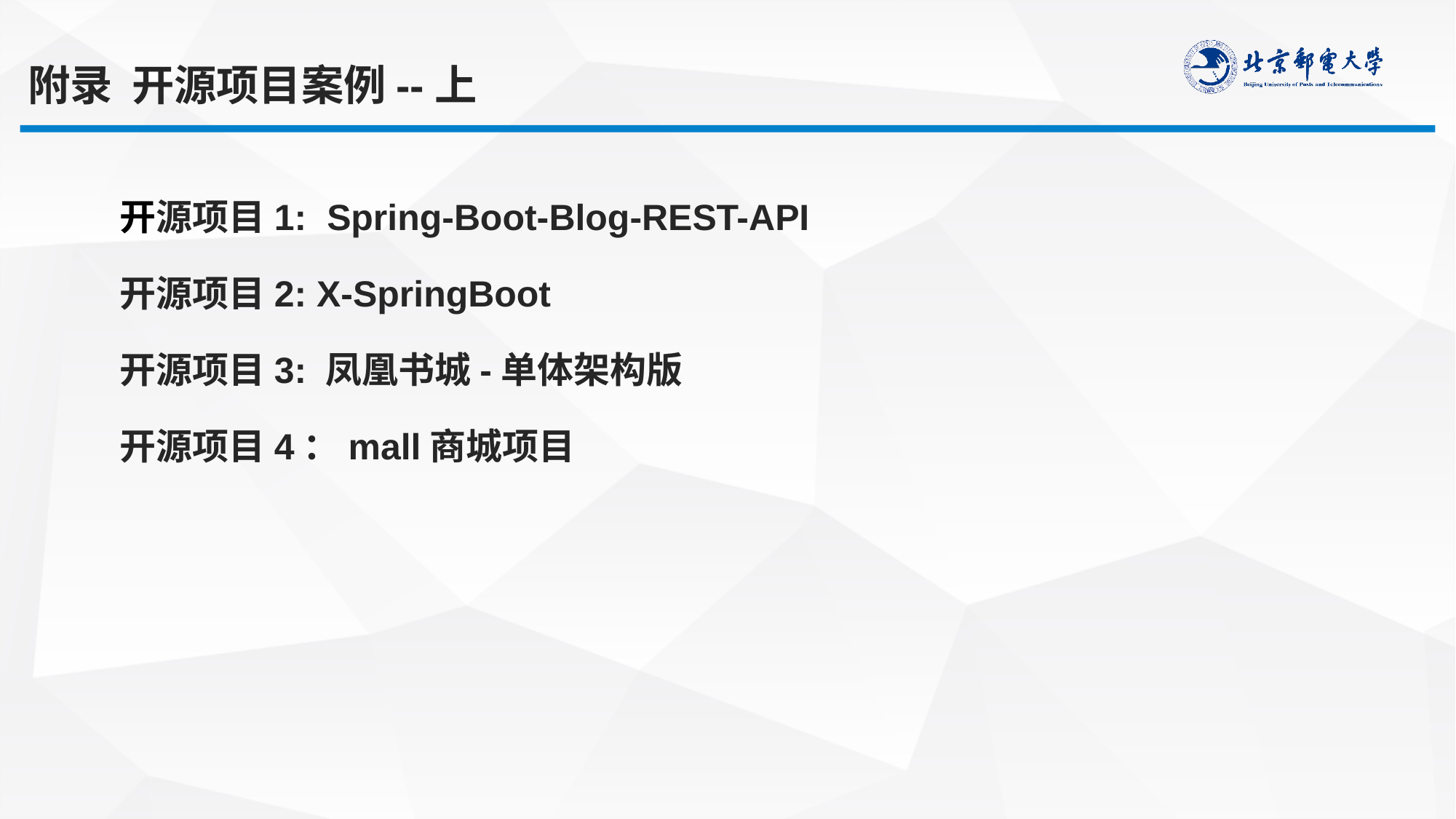

附录  开源项目案例--上

开源项目1:  Spring-Boot-Blog-REST-API
开源项目2: X-SpringBoot
开源项目3: 凤凰书城-单体架构版
开源项目4：mall商城项目